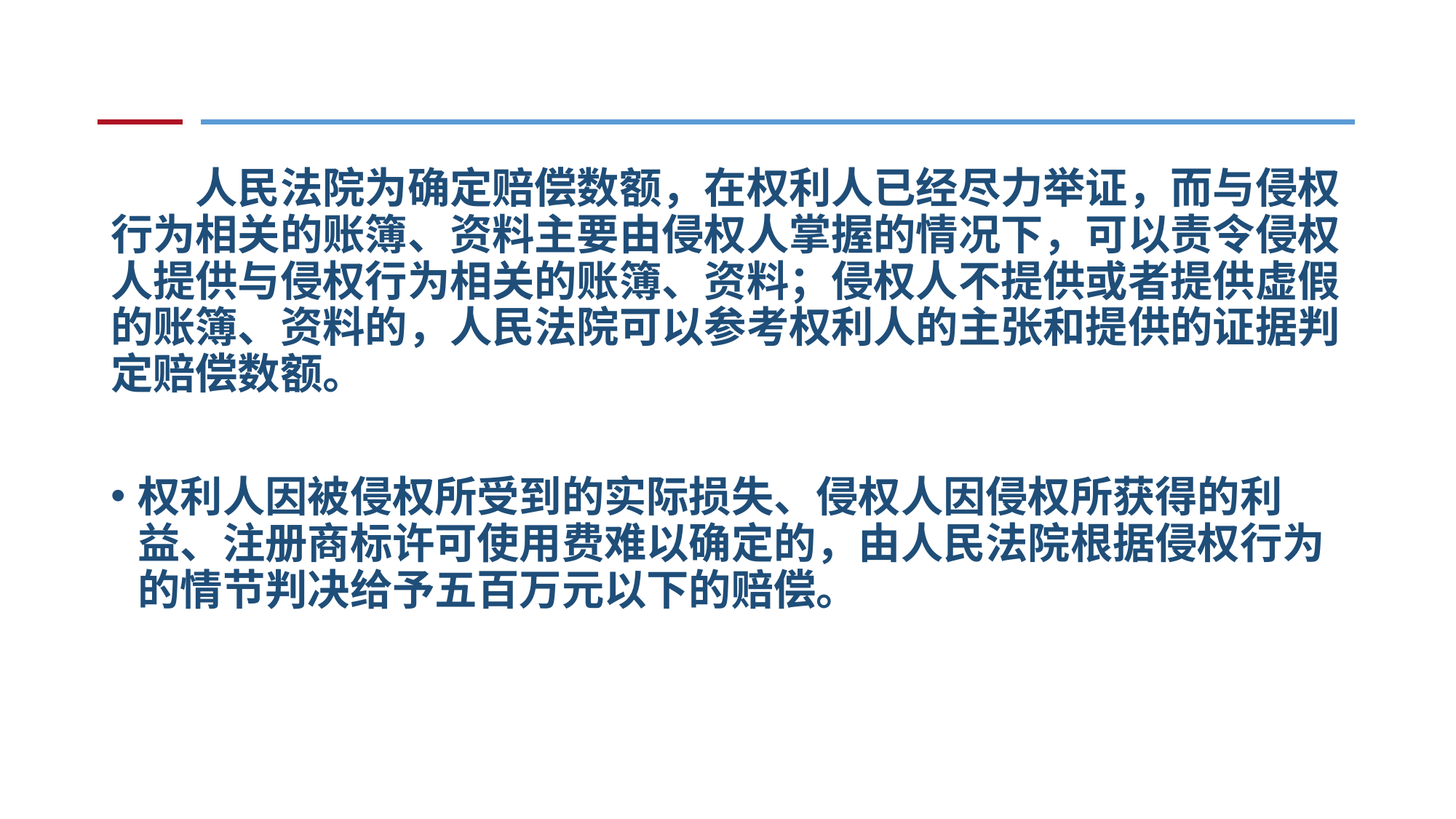

#
　　人民法院为确定赔偿数额，在权利人已经尽力举证，而与侵权行为相关的账簿、资料主要由侵权人掌握的情况下，可以责令侵权人提供与侵权行为相关的账簿、资料；侵权人不提供或者提供虚假的账簿、资料的，人民法院可以参考权利人的主张和提供的证据判定赔偿数额。

权利人因被侵权所受到的实际损失、侵权人因侵权所获得的利益、注册商标许可使用费难以确定的，由人民法院根据侵权行为的情节判决给予五百万元以下的赔偿。